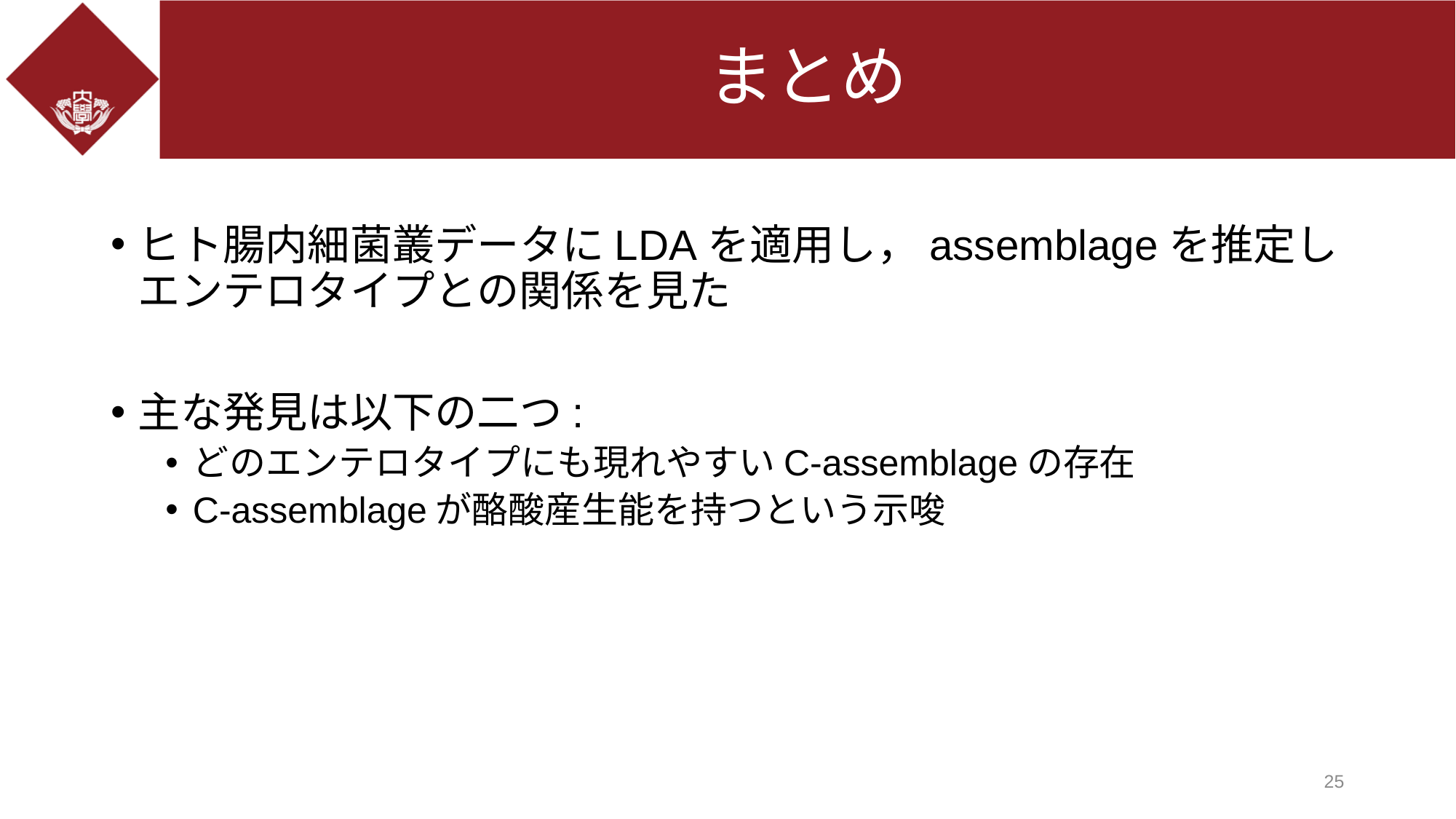

# まとめ
ヒト腸内細菌叢データにLDAを適用し，assemblageを推定しエンテロタイプとの関係を見た

主な発見は以下の二つ:
どのエンテロタイプにも現れやすいC-assemblageの存在
C-assemblageが酪酸産生能を持つという示唆
25